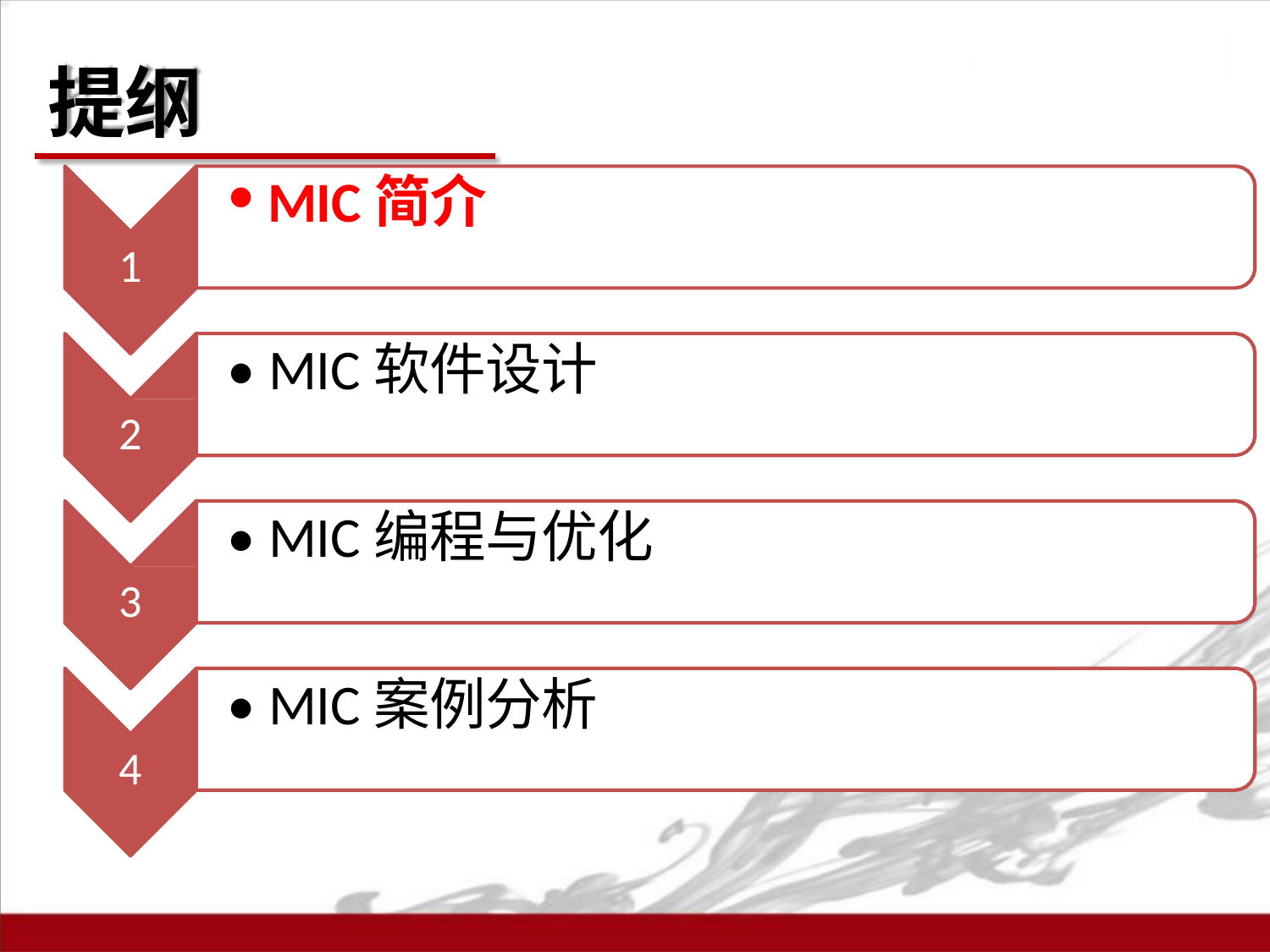

提纲

MIC简介
1

• MIC软件设计
2

• MIC编程与优化
3

• MIC案例分析
4
2